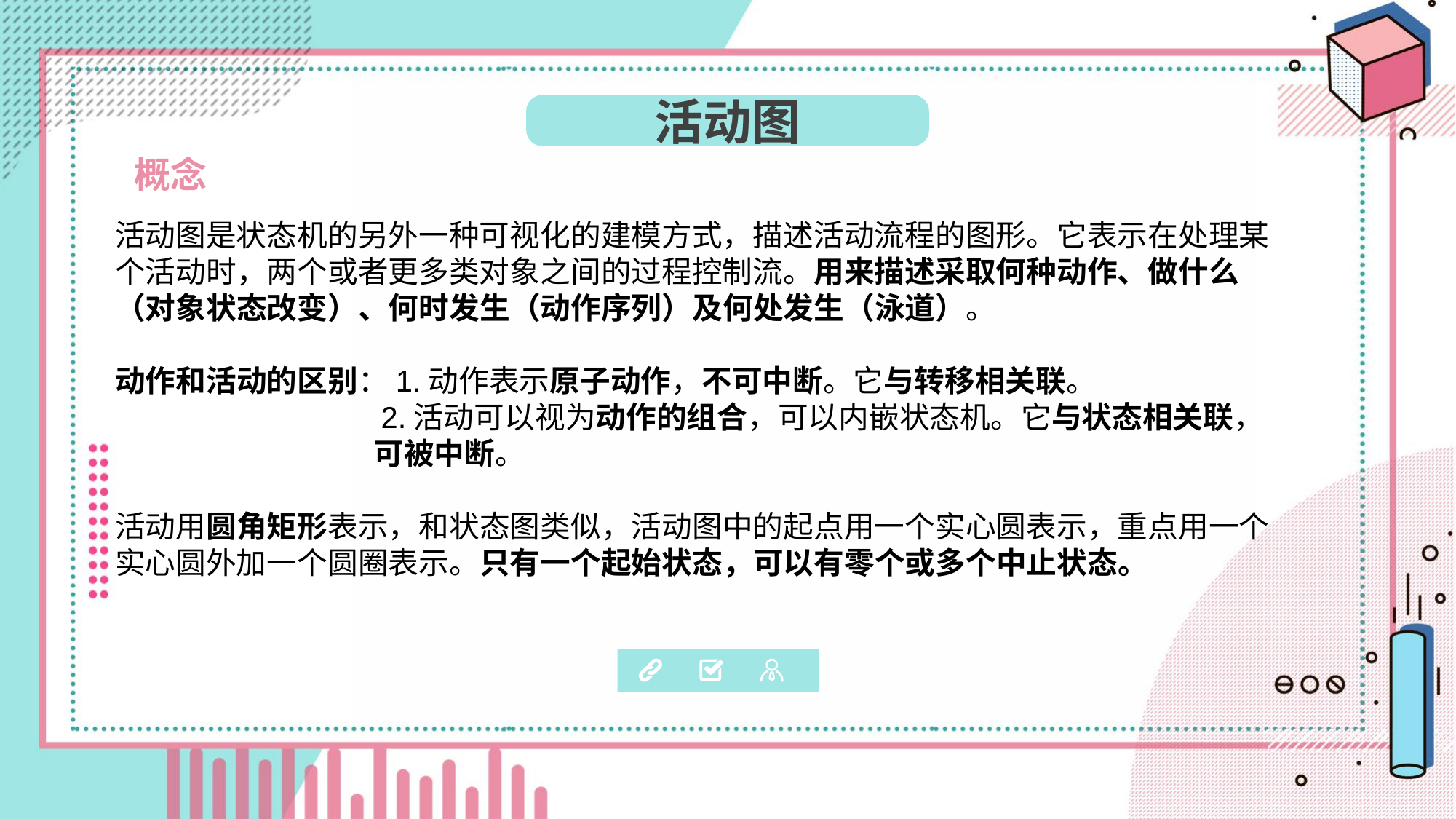

活动图
概念
活动图是状态机的另外一种可视化的建模方式，描述活动流程的图形。它表示在处理某个活动时，两个或者更多类对象之间的过程控制流。用来描述采取何种动作、做什么（对象状态改变）、何时发生（动作序列）及何处发生（泳道）。

动作和活动的区别：1.动作表示原子动作，不可中断。它与转移相关联。
		      2.活动可以视为动作的组合，可以内嵌状态机。它与状态相关联， 		      可被中断。

活动用圆角矩形表示，和状态图类似，活动图中的起点用一个实心圆表示，重点用一个实心圆外加一个圆圈表示。只有一个起始状态，可以有零个或多个中止状态。